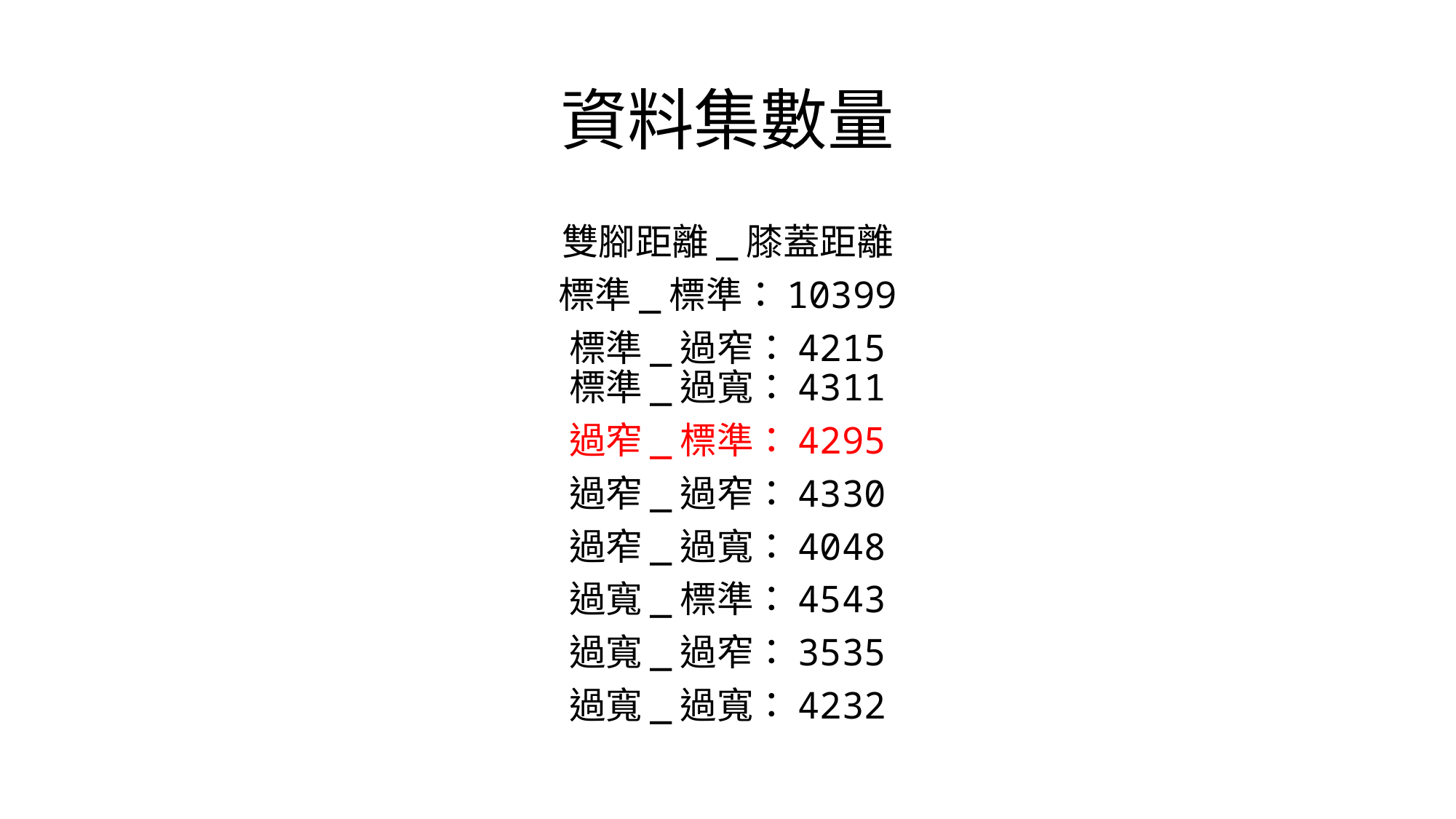

# 資料集數量
雙腳距離_膝蓋距離
標準_標準：10399
標準_過窄：4215
標準_過寬：4311
過窄_標準：4295
過窄_過窄：4330
過窄_過寬：4048
過寬_標準：4543
過寬_過窄：3535
過寬_過寬：4232